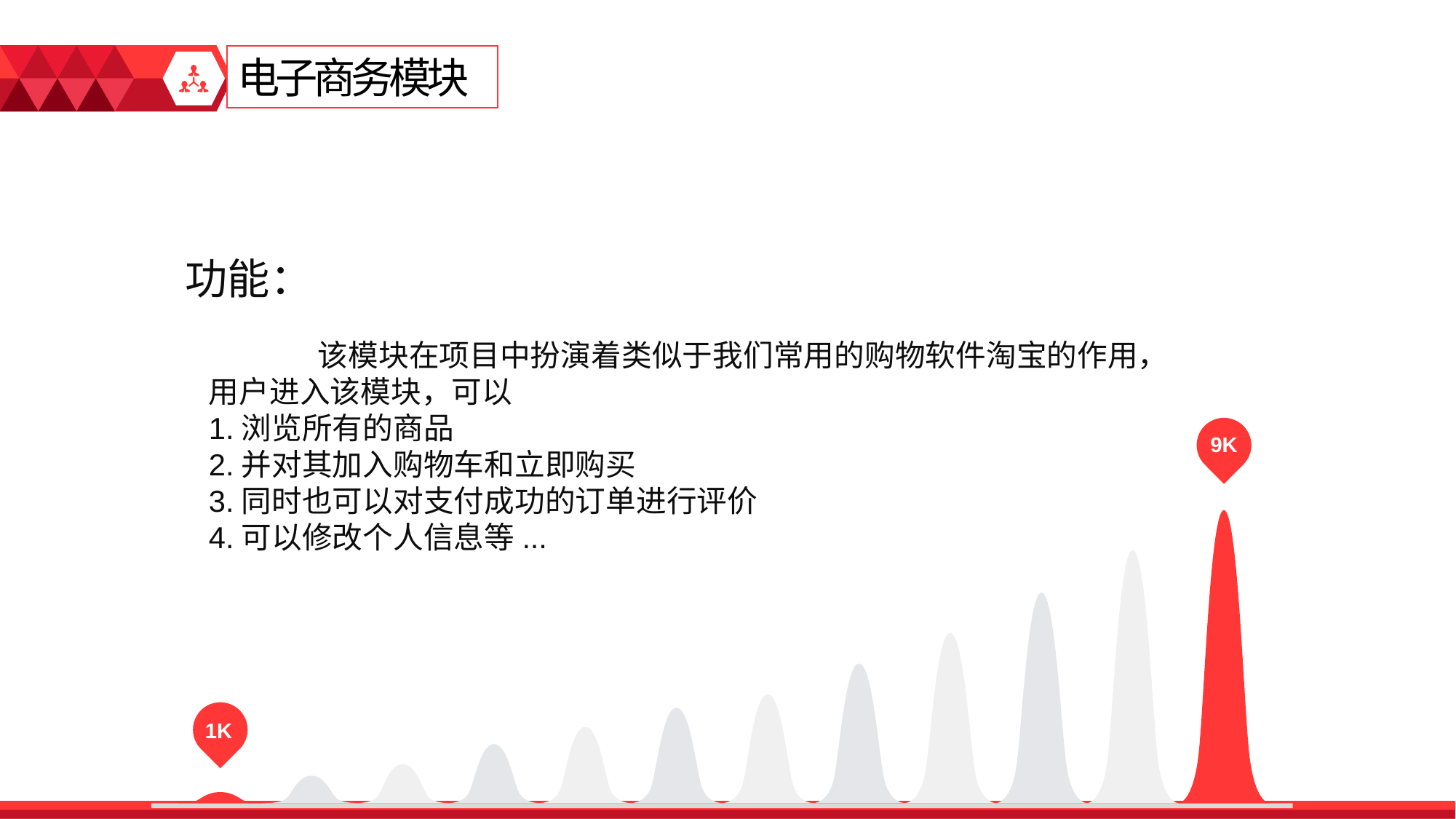

电子商务模块
功能：
	该模块在项目中扮演着类似于我们常用的购物软件淘宝的作用，用户进入该模块，可以
1.浏览所有的商品
2.并对其加入购物车和立即购买
3.同时也可以对支付成功的订单进行评价
4.可以修改个人信息等...

9K

1K